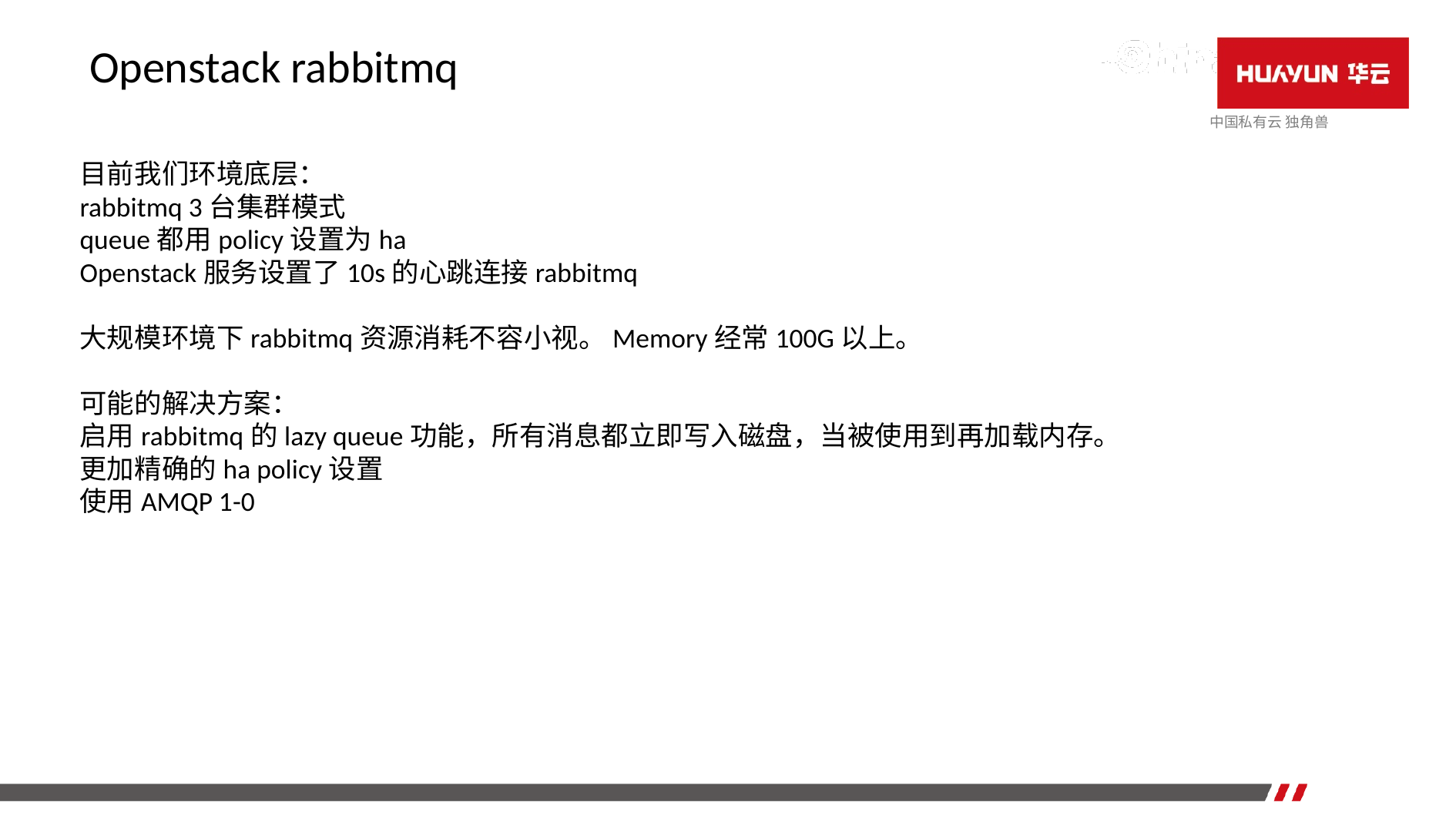

# Openstack rabbitmq
目前我们环境底层：
rabbitmq 3台集群模式
queue都用policy设置为ha
Openstack服务设置了10s的心跳连接rabbitmq

大规模环境下rabbitmq资源消耗不容小视。Memory经常100G以上。

可能的解决方案：
启用rabbitmq的lazy queue功能，所有消息都立即写入磁盘，当被使用到再加载内存。
更加精确的ha policy设置
使用AMQP 1-0